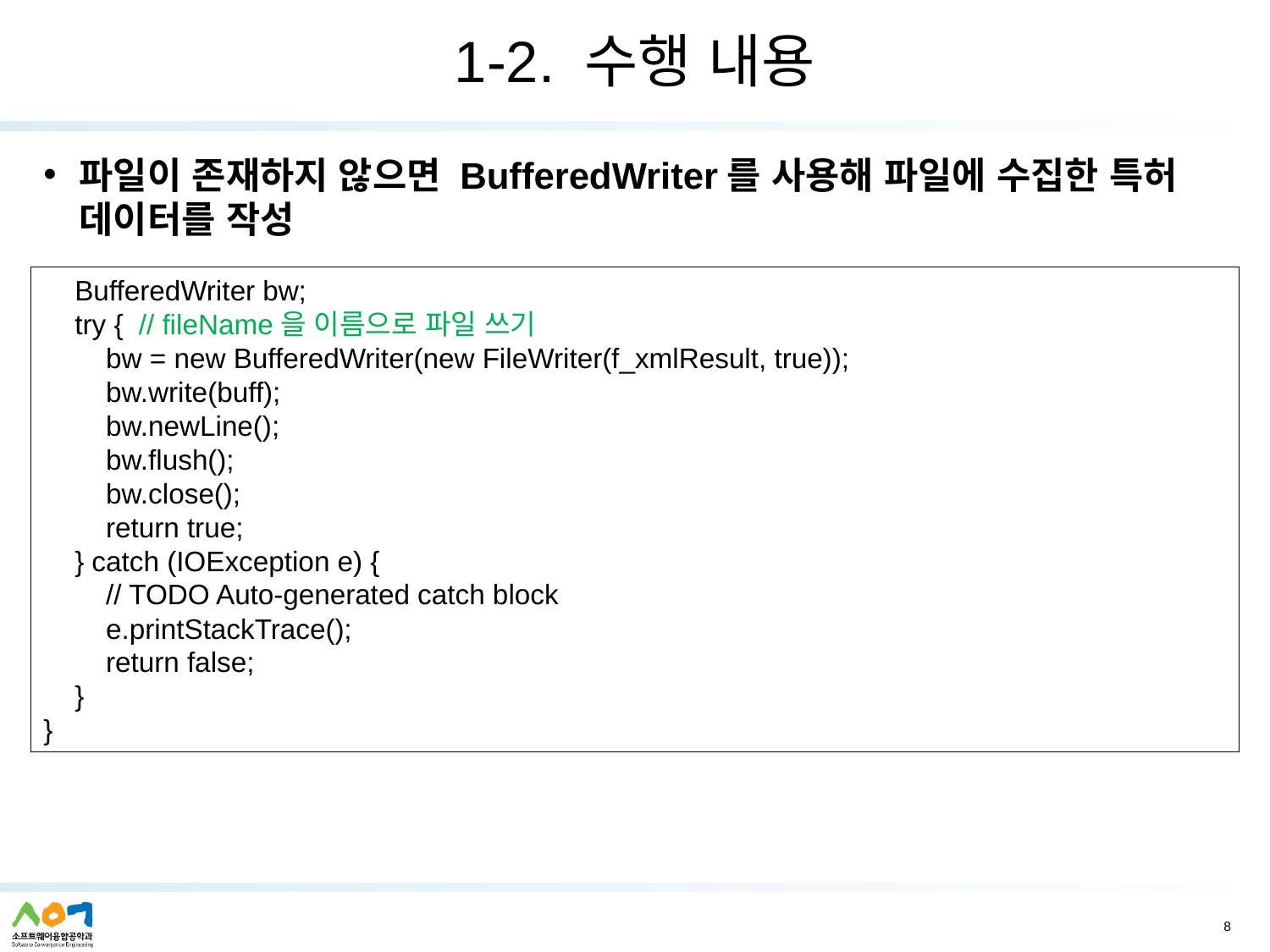

# 1-2. 수행 내용
파일이 존재하지 않으면 BufferedWriter를 사용해 파일에 수집한 특허 데이터를 작성
    BufferedWriter bw;
    try {  // fileName을 이름으로 파일 쓰기
        bw = new BufferedWriter(new FileWriter(f_xmlResult, true));
        bw.write(buff);
        bw.newLine();
        bw.flush();
        bw.close();
        return true;
    } catch (IOException e) {
        // TODO Auto-generated catch block
        e.printStackTrace();
        return false;
    }
}